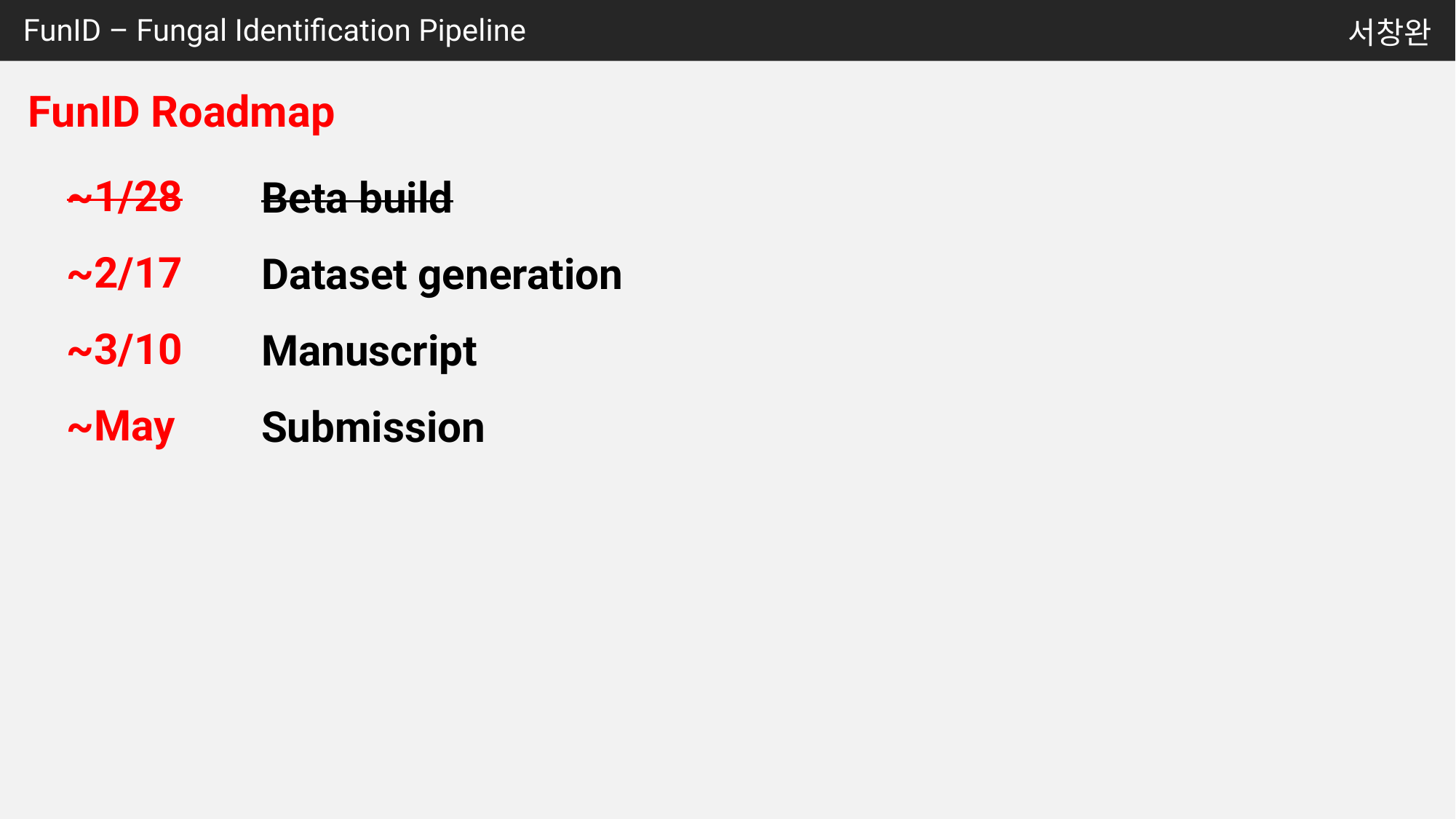

서창완
# FunID – Fungal Identification Pipeline
FunID Roadmap
~1/28
~2/17
~3/10
~May

Beta build
Dataset generation
Manuscript
Submission